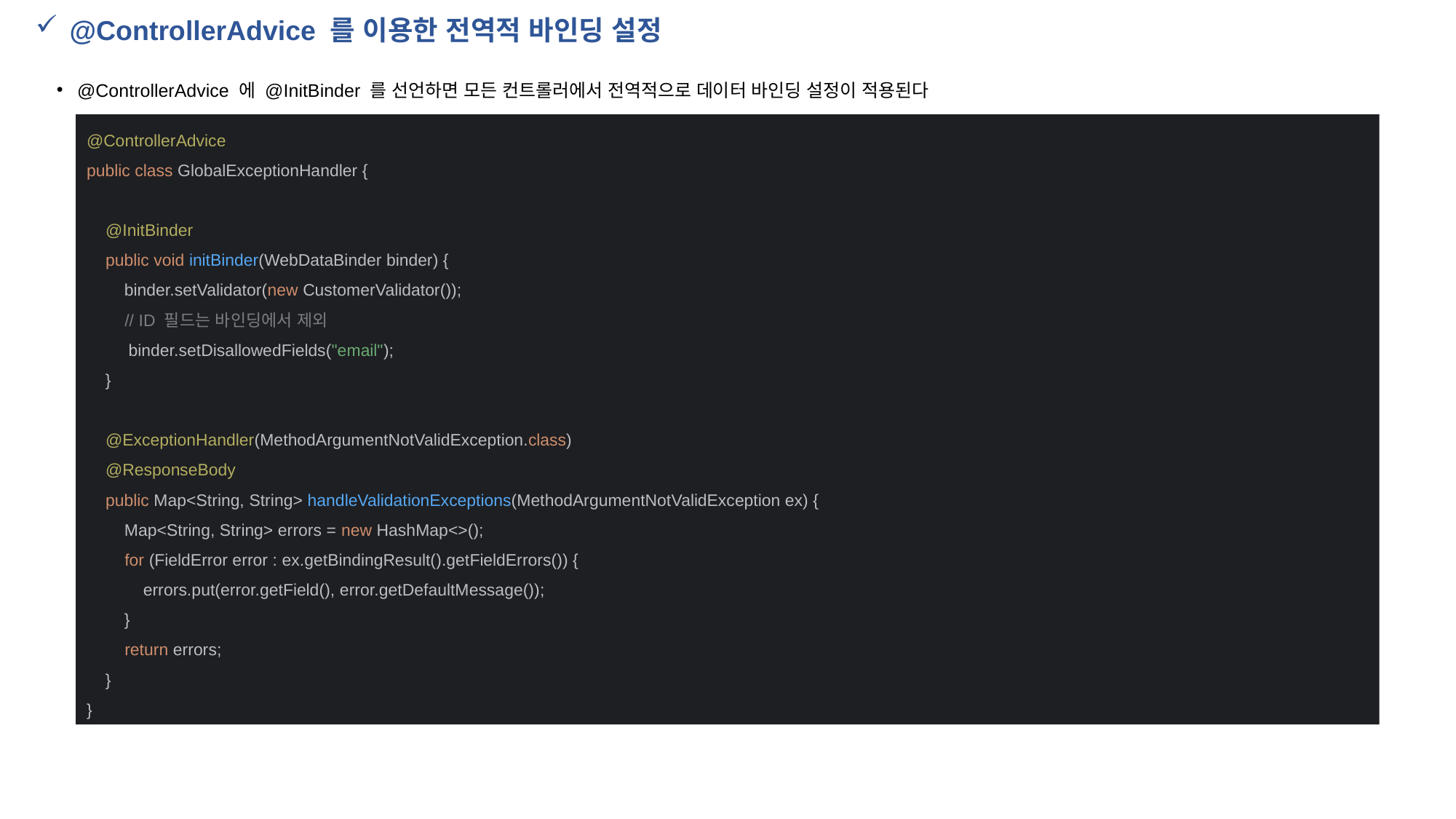

@ControllerAdvice 를 이용한 전역적 바인딩 설정
@ControllerAdvice 에 @InitBinder 를 선언하면 모든 컨트롤러에서 전역적으로 데이터 바인딩 설정이 적용된다
@ControllerAdvice
public class GlobalExceptionHandler {
    @InitBinder
    public void initBinder(WebDataBinder binder) {
        binder.setValidator(new CustomerValidator());
        // ID 필드는 바인딩에서 제외
        binder.setDisallowedFields("email");
    }
    @ExceptionHandler(MethodArgumentNotValidException.class)
    @ResponseBody
    public Map<String, String> handleValidationExceptions(MethodArgumentNotValidException ex) {
        Map<String, String> errors = new HashMap<>();
        for (FieldError error : ex.getBindingResult().getFieldErrors()) {
            errors.put(error.getField(), error.getDefaultMessage());
        }
        return errors;
    }
}